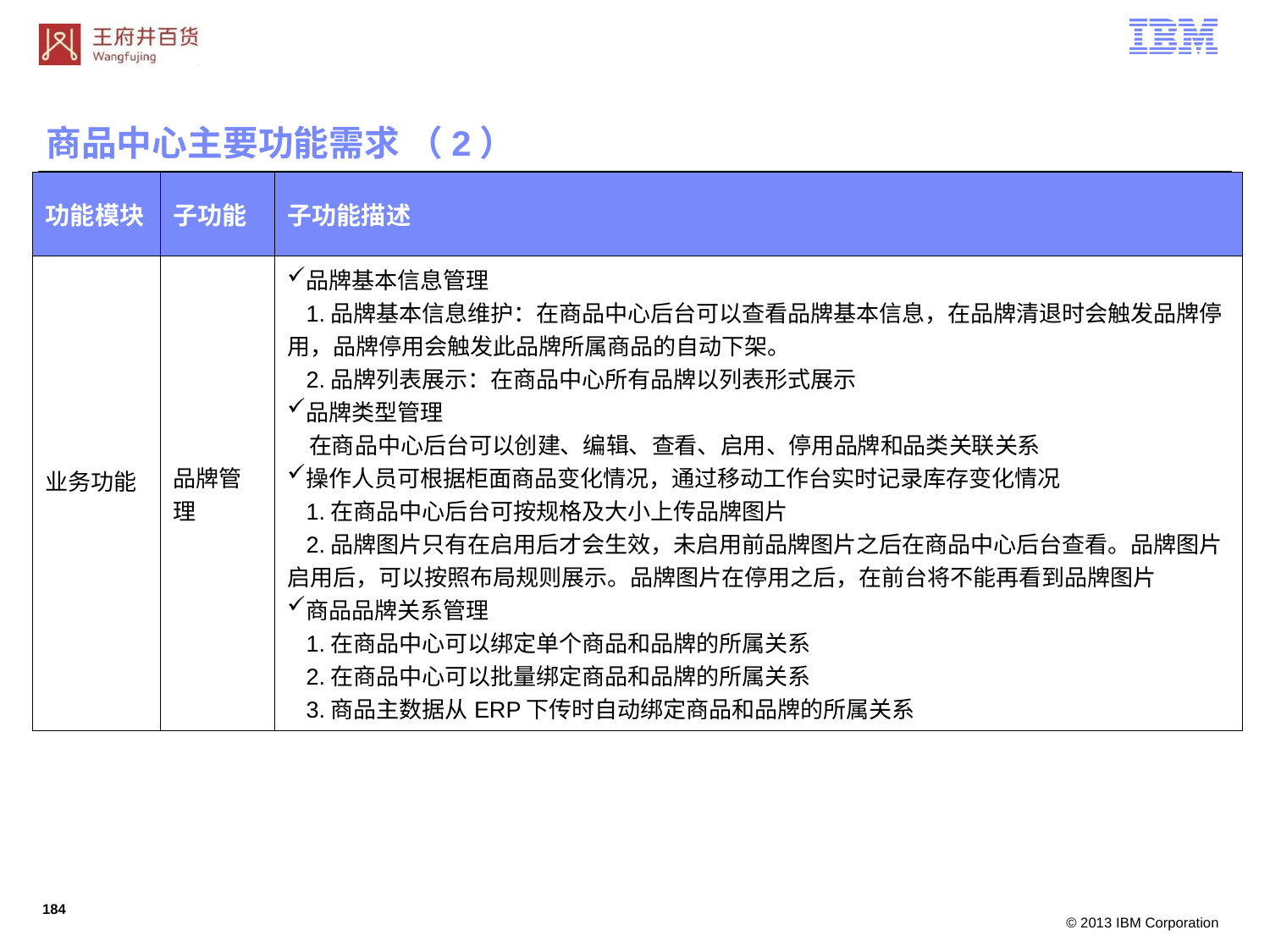

商品中心主要功能需求 （2）
| 功能模块 | 子功能 | 子功能描述 |
| --- | --- | --- |
| 业务功能 | 品牌管理 | 品牌基本信息管理 1.品牌基本信息维护：在商品中心后台可以查看品牌基本信息，在品牌清退时会触发品牌停用，品牌停用会触发此品牌所属商品的自动下架。 2.品牌列表展示：在商品中心所有品牌以列表形式展示 品牌类型管理 在商品中心后台可以创建、编辑、查看、启用、停用品牌和品类关联关系 操作人员可根据柜面商品变化情况，通过移动工作台实时记录库存变化情况 1.在商品中心后台可按规格及大小上传品牌图片 2.品牌图片只有在启用后才会生效，未启用前品牌图片之后在商品中心后台查看。品牌图片启用后，可以按照布局规则展示。品牌图片在停用之后，在前台将不能再看到品牌图片 商品品牌关系管理 1.在商品中心可以绑定单个商品和品牌的所属关系 2.在商品中心可以批量绑定商品和品牌的所属关系 3.商品主数据从ERP下传时自动绑定商品和品牌的所属关系 |
184